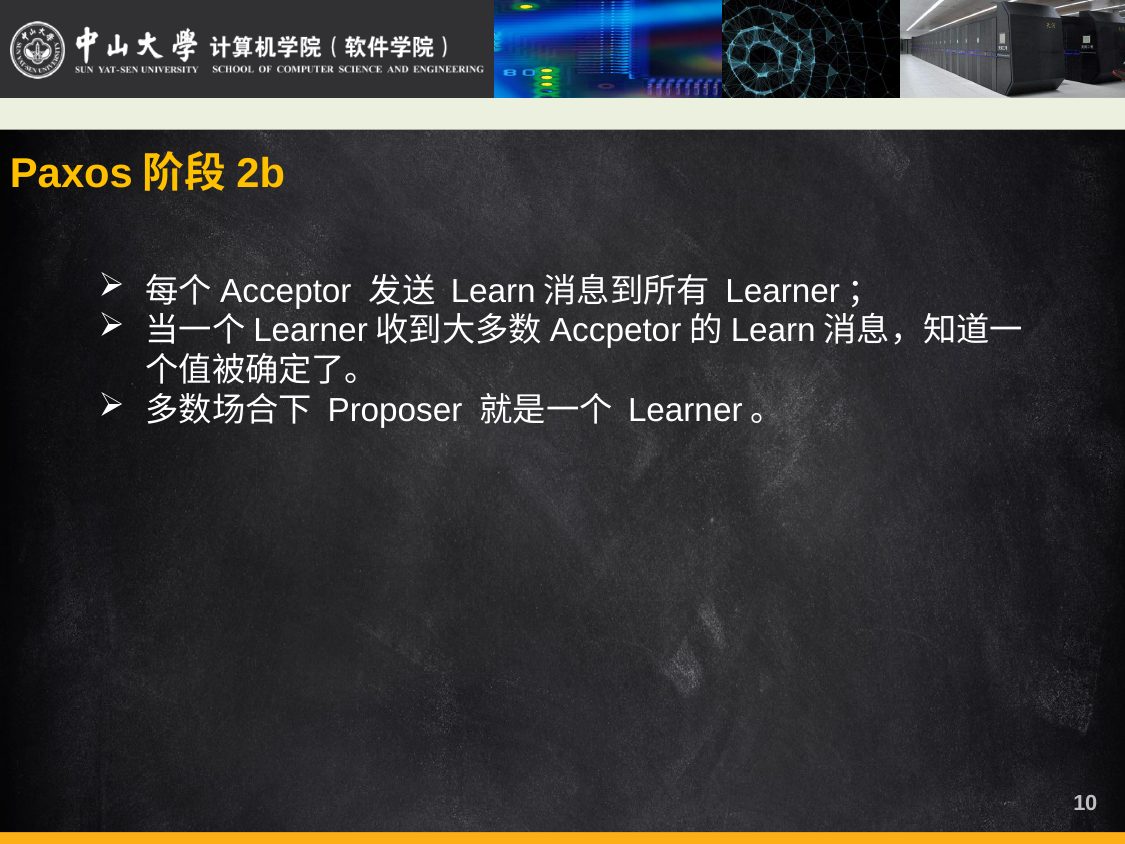

Paxos阶段2b
每个Acceptor 发送 Learn消息到所有 Learner；
当一个Learner收到大多数Accpetor的Learn消息，知道一个值被确定了。
多数场合下 Proposer 就是一个 Learner。